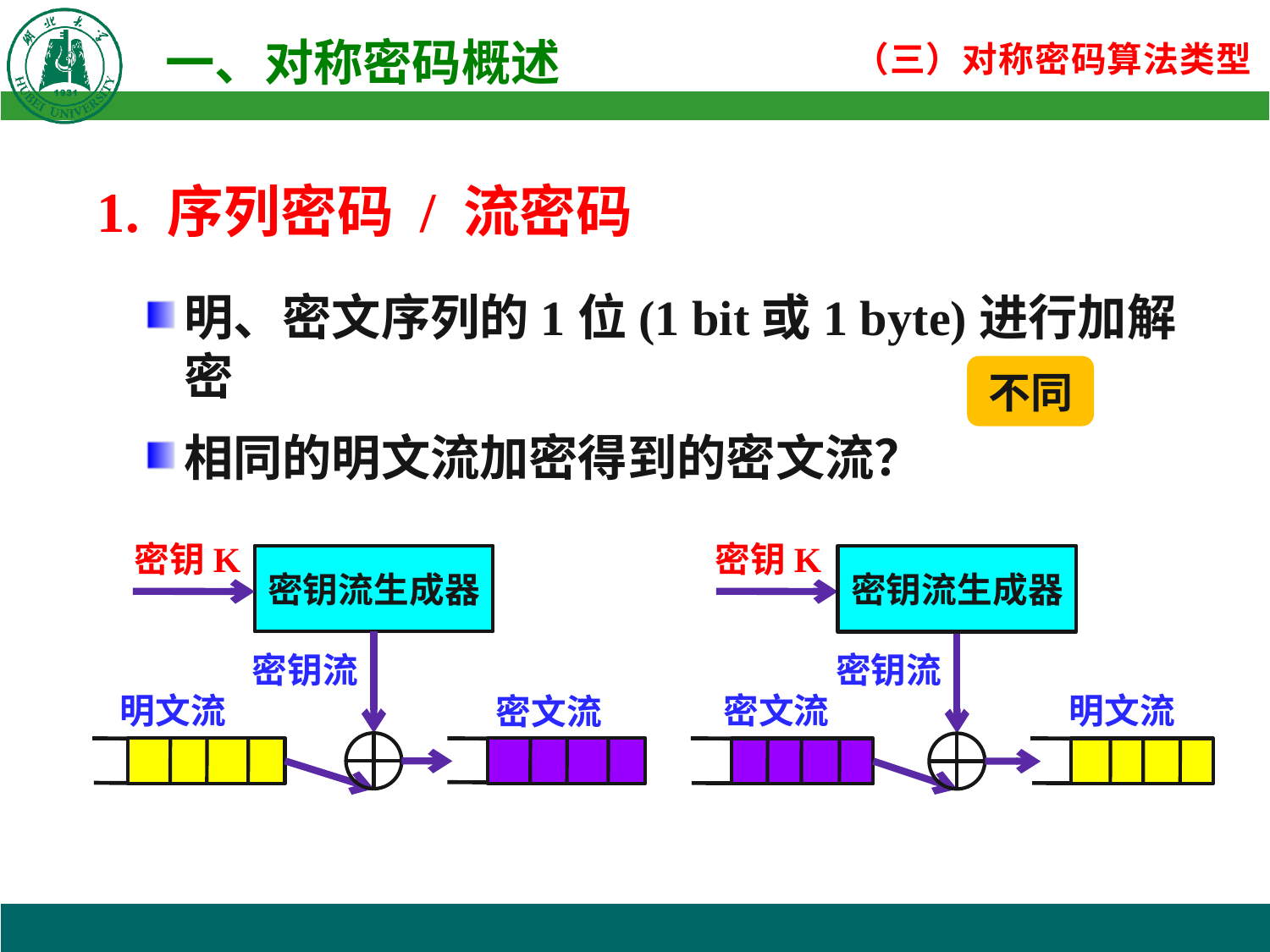

1. 序列密码 / 流密码
明、密文序列的1位(1 bit或1 byte)进行加解密
相同的明文流加密得到的密文流？
不同
密钥K
密钥流生成器
密钥流
明文流
密文流

密钥K
密钥流生成器
密钥流
密文流
明文流